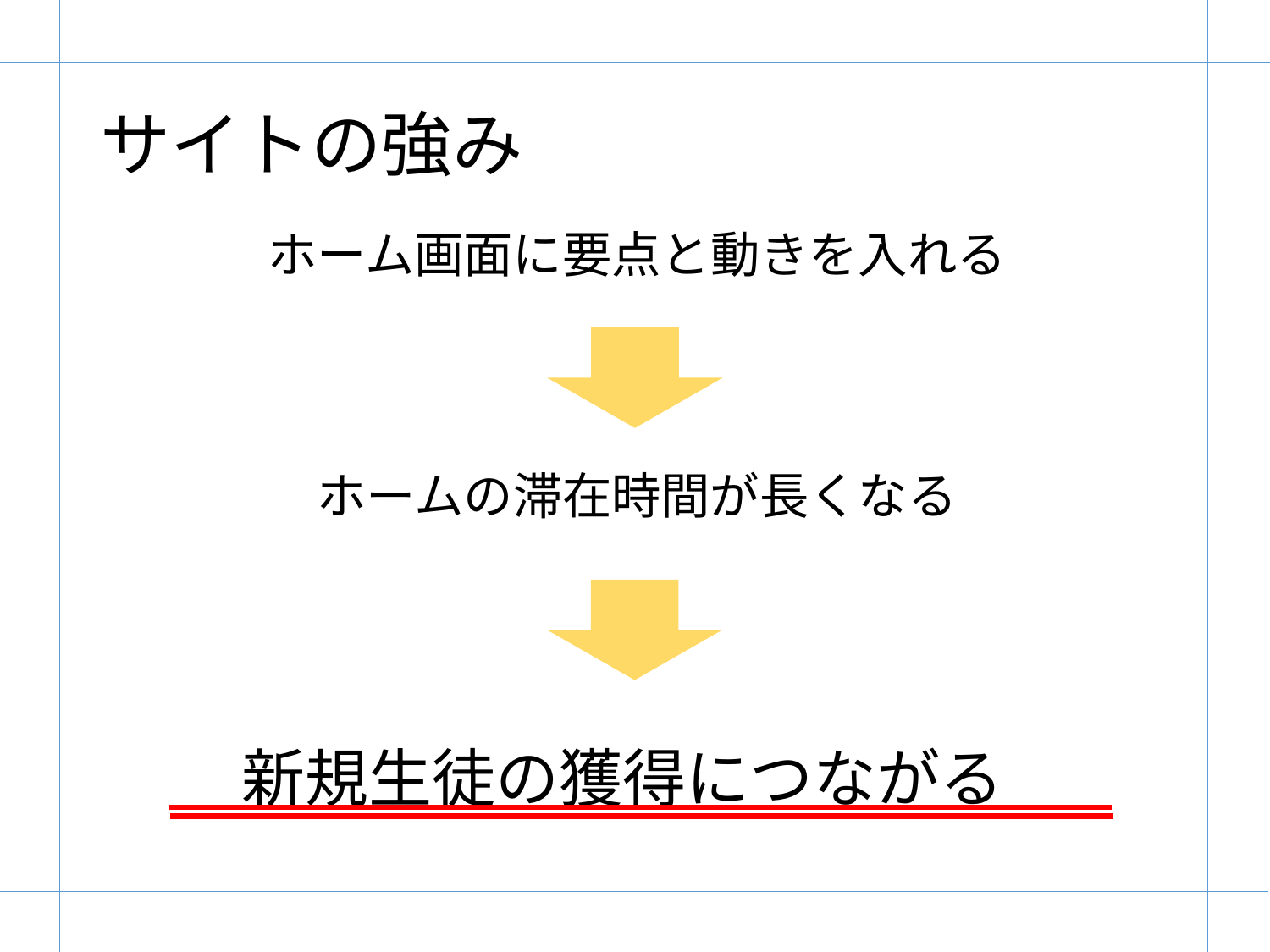

# サイトの強み
ホーム画面に要点と動きを入れる

ホームの滞在時間が長くなる

新規生徒の獲得につながる